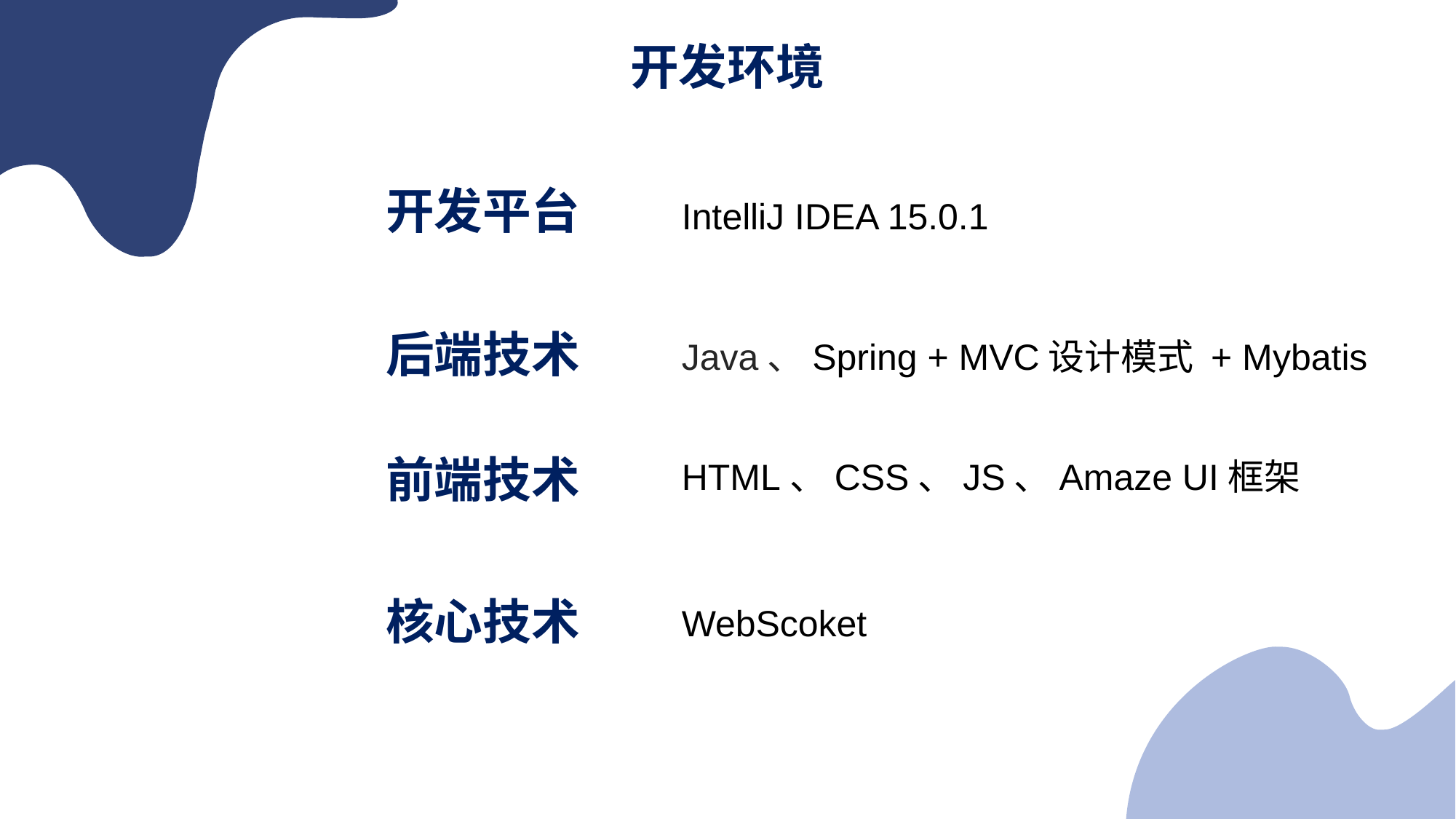

开发环境
开发平台
IntelliJ IDEA 15.0.1
Java、Spring + MVC设计模式 + Mybatis
后端技术
HTML、CSS、JS、Amaze UI框架
前端技术
WebScoket
核心技术